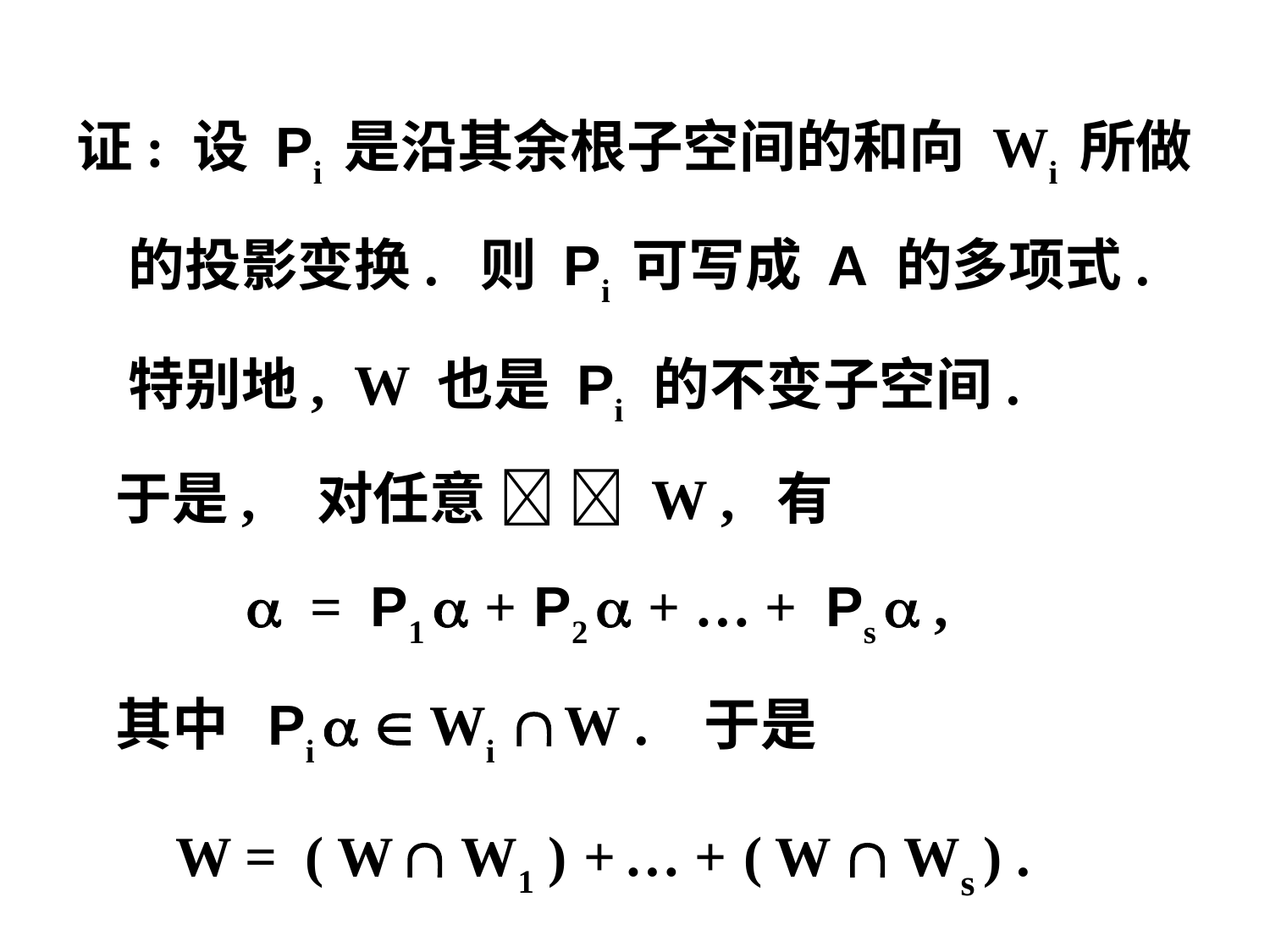

证: 设 Pi 是沿其余根子空间的和向 Wi 所做
   的投影变换.  则 Pi 可写成 A 的多项式.
   特别地,  W 也是 Pi  的不变子空间.
  于是,   对任意 α ∈ W ,  有
            α  =  P1 α  +  P2 α  + … +  Ps α ,
  其中  Pi α  ∈ Wi  ∩ W .   于是
       W =  ( W ∩ W1 )  + … +  ( W ∩ Ws ) .